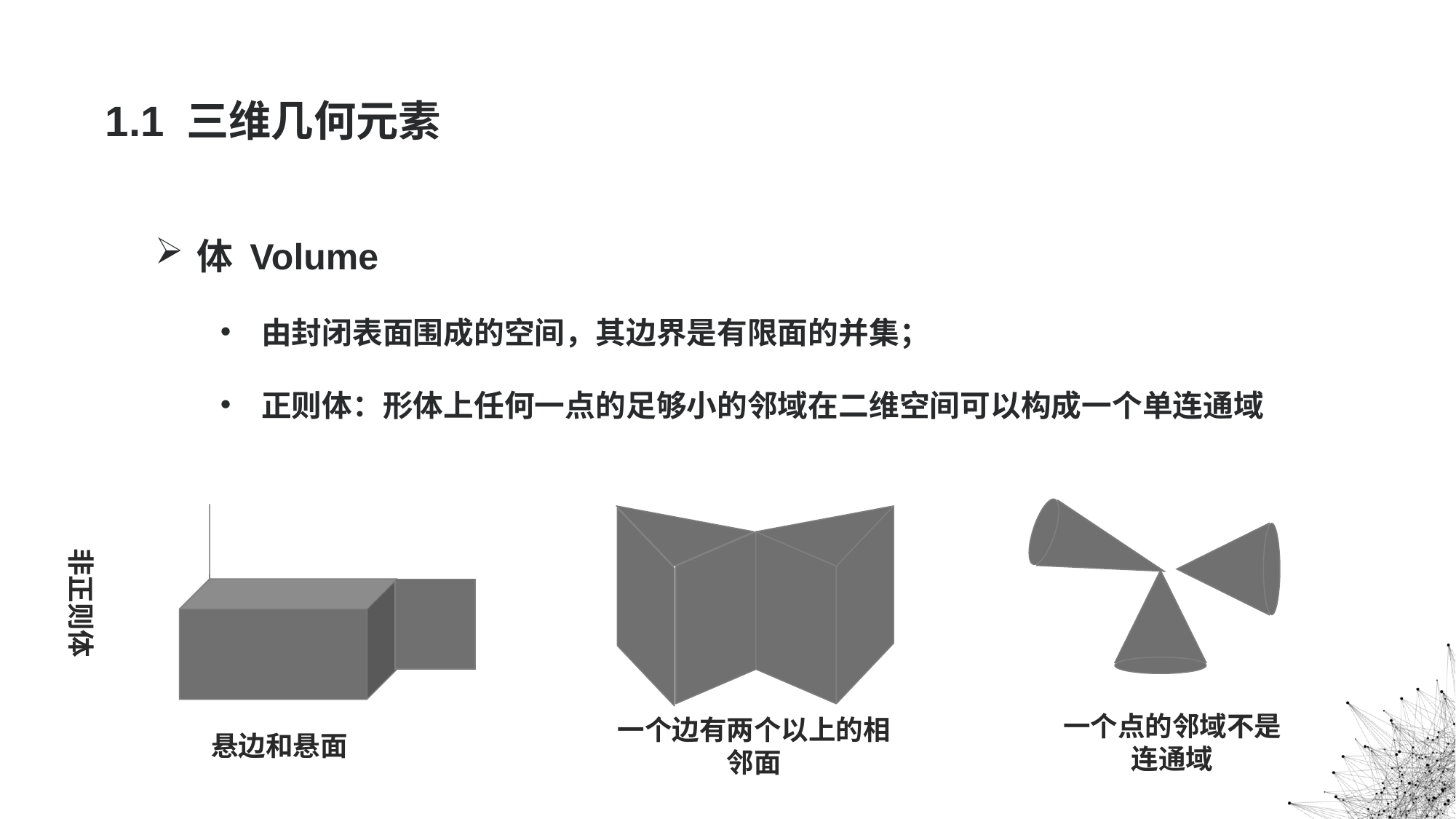

# 1.1 三维几何元素
体 Volume
由封闭表面围成的空间，其边界是有限面的并集；
正则体：形体上任何一点的足够小的邻域在二维空间可以构成一个单连通域

悬边和悬面

一个边有两个以上的相邻面

一个点的邻域不是连通域
非正则体